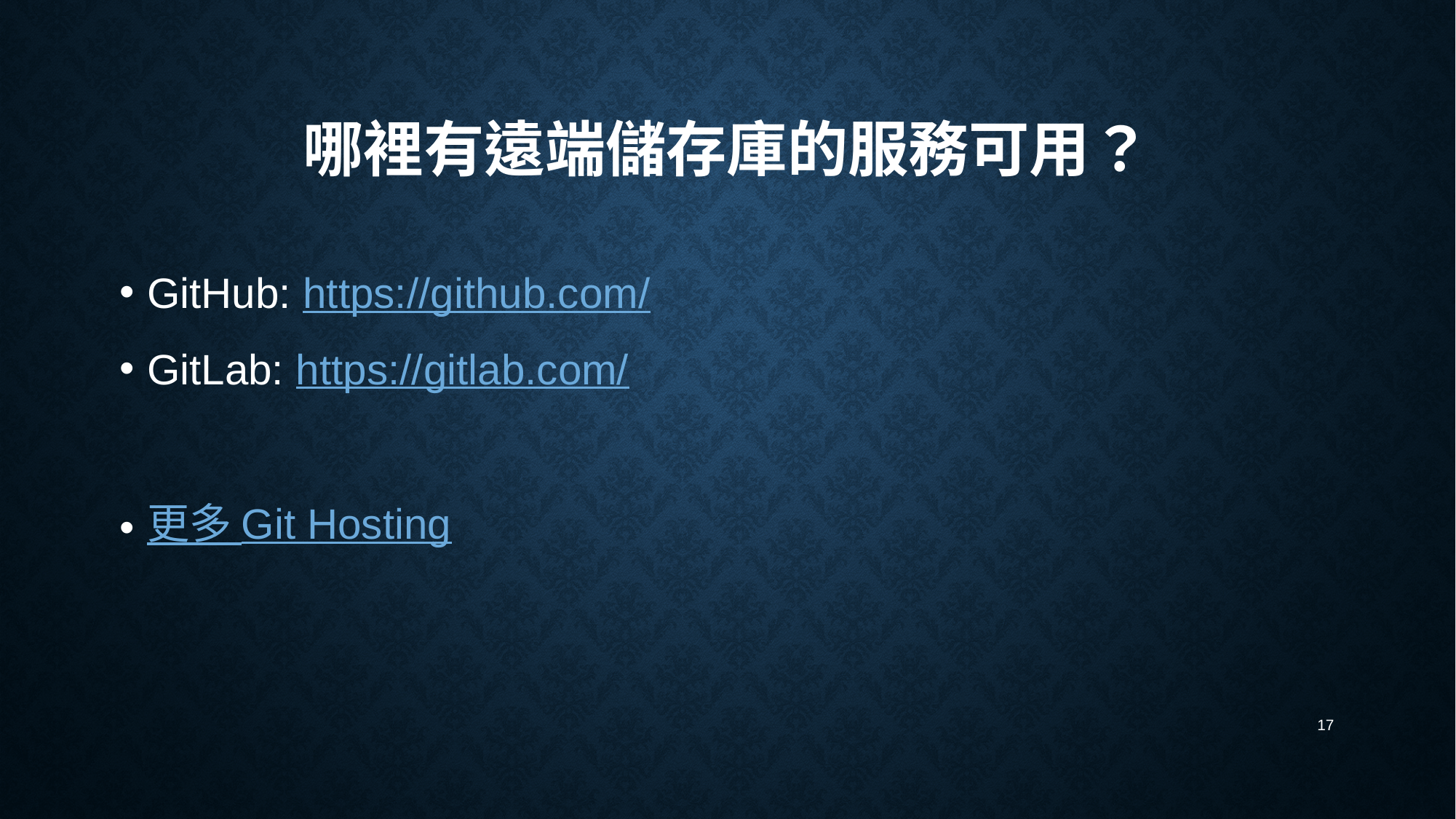

# 哪裡有遠端儲存庫的服務可用？
GitHub: https://github.com/
GitLab: https://gitlab.com/

更多 Git Hosting

17